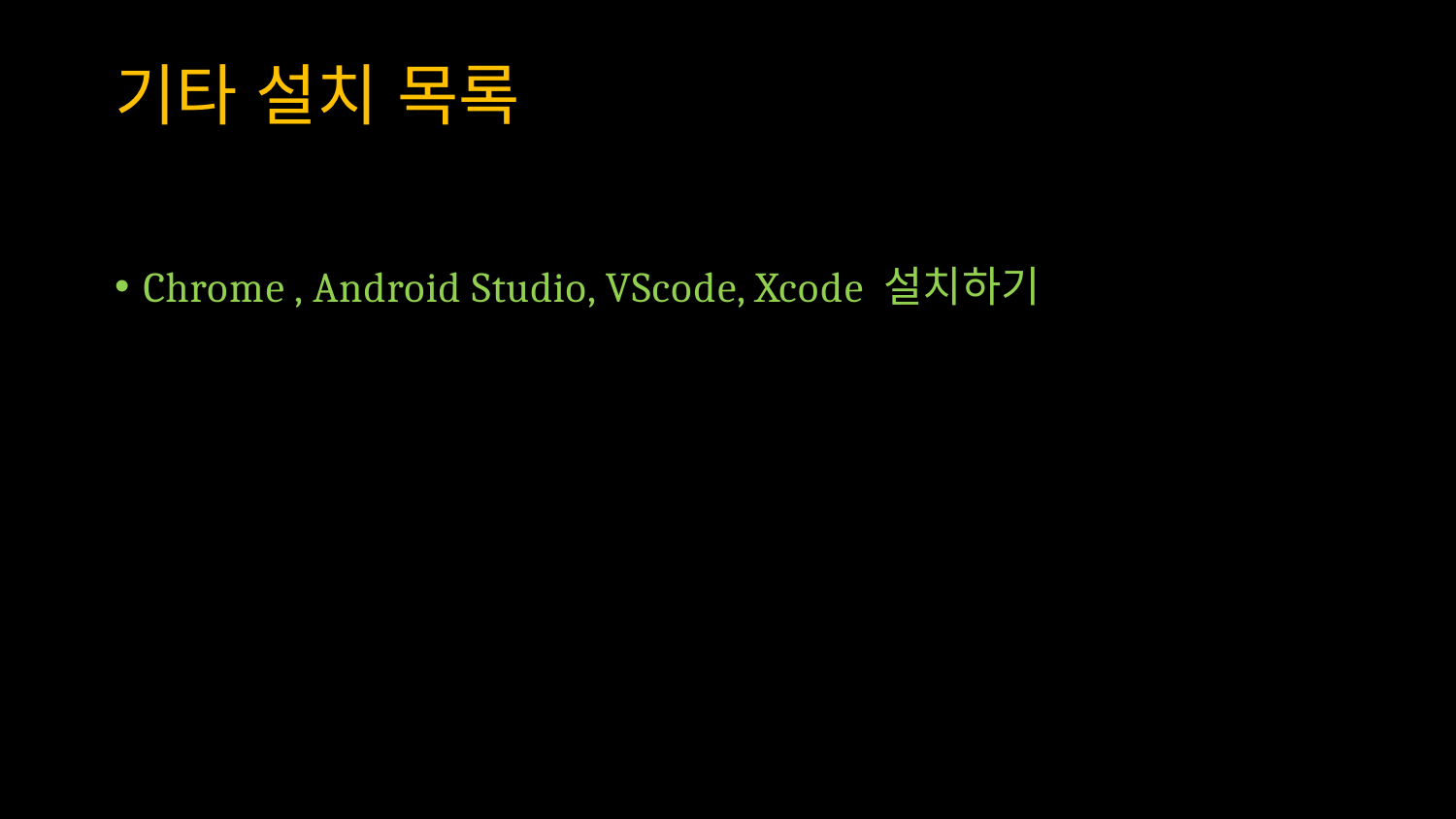

# 기타 설치 목록

Chrome , Android Studio, VScode, Xcode 설치하기